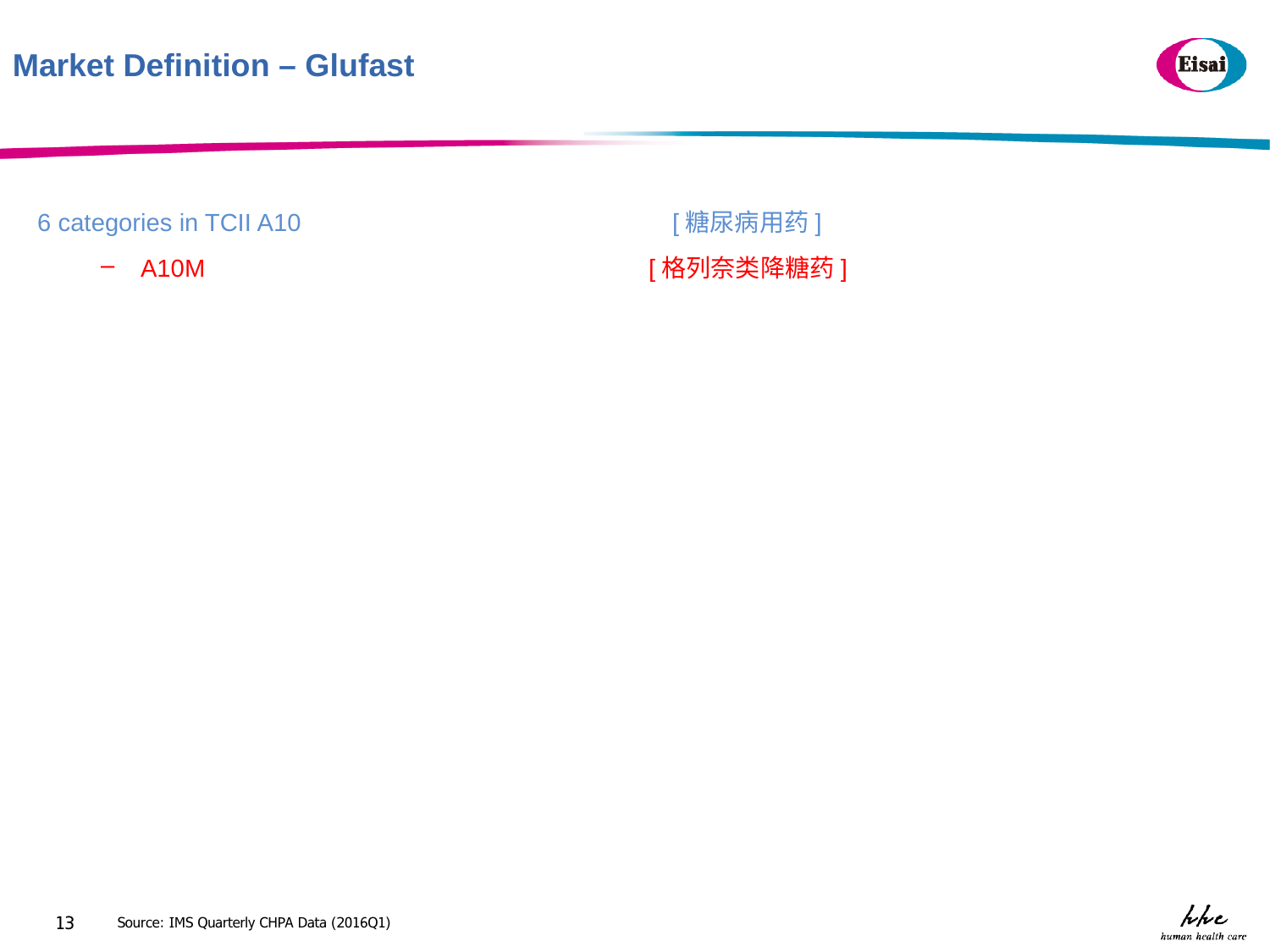

Market Definition – Glufast
6 categories in TCII A10			[糖尿病用药]
A10M				[格列奈类降糖药]
13
Source: IMS Quarterly CHPA Data (2016Q1)